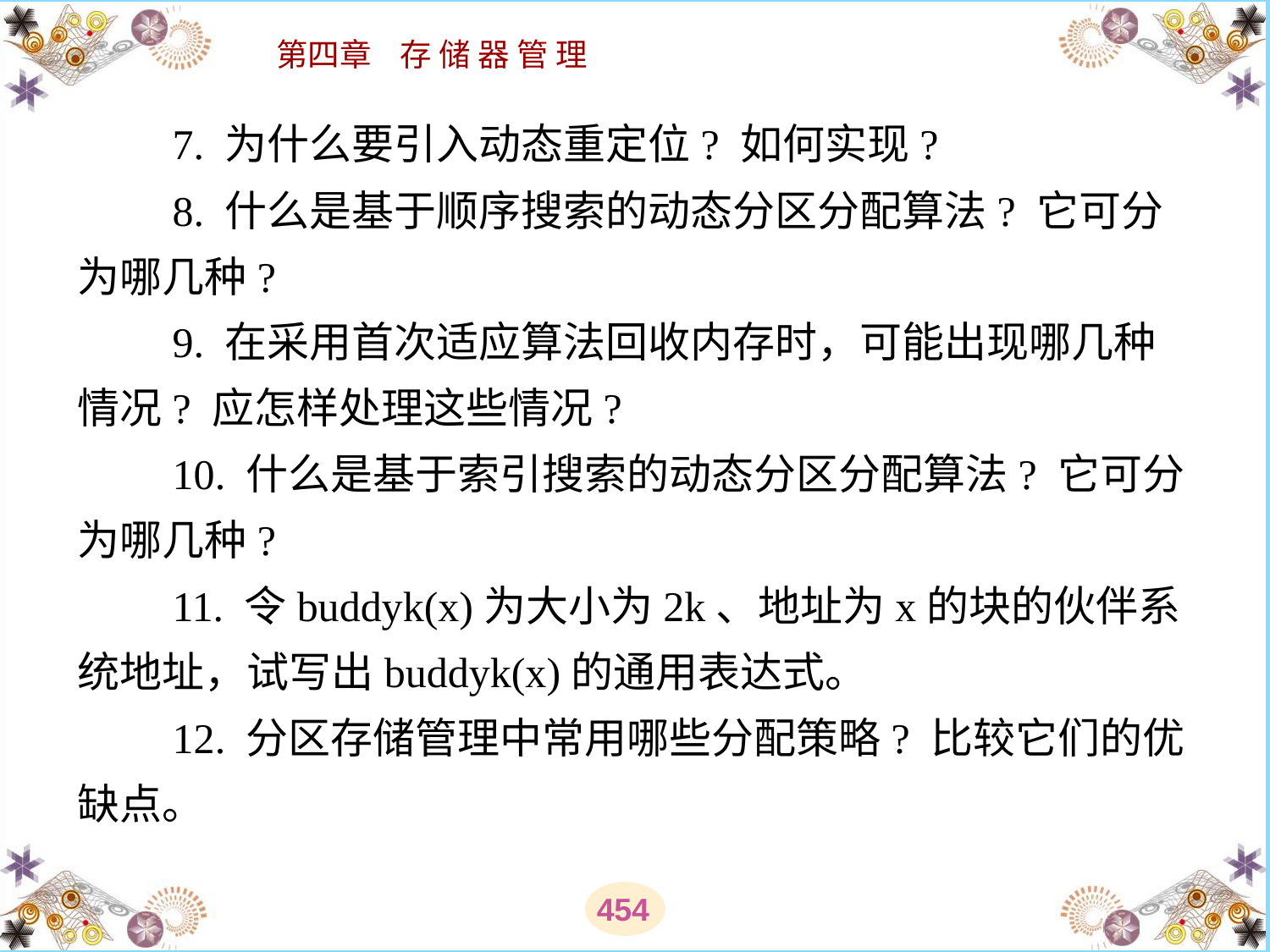

# 7. 为什么要引入动态重定位? 如何实现? 　　8. 什么是基于顺序搜索的动态分区分配算法? 它可分为哪几种? 　　9. 在采用首次适应算法回收内存时，可能出现哪几种情况? 应怎样处理这些情况? 　　10. 什么是基于索引搜索的动态分区分配算法? 它可分为哪几种? 　　11. 令buddyk(x)为大小为2k、地址为x的块的伙伴系统地址，试写出buddyk(x)的通用表达式。 　　12. 分区存储管理中常用哪些分配策略? 比较它们的优缺点。